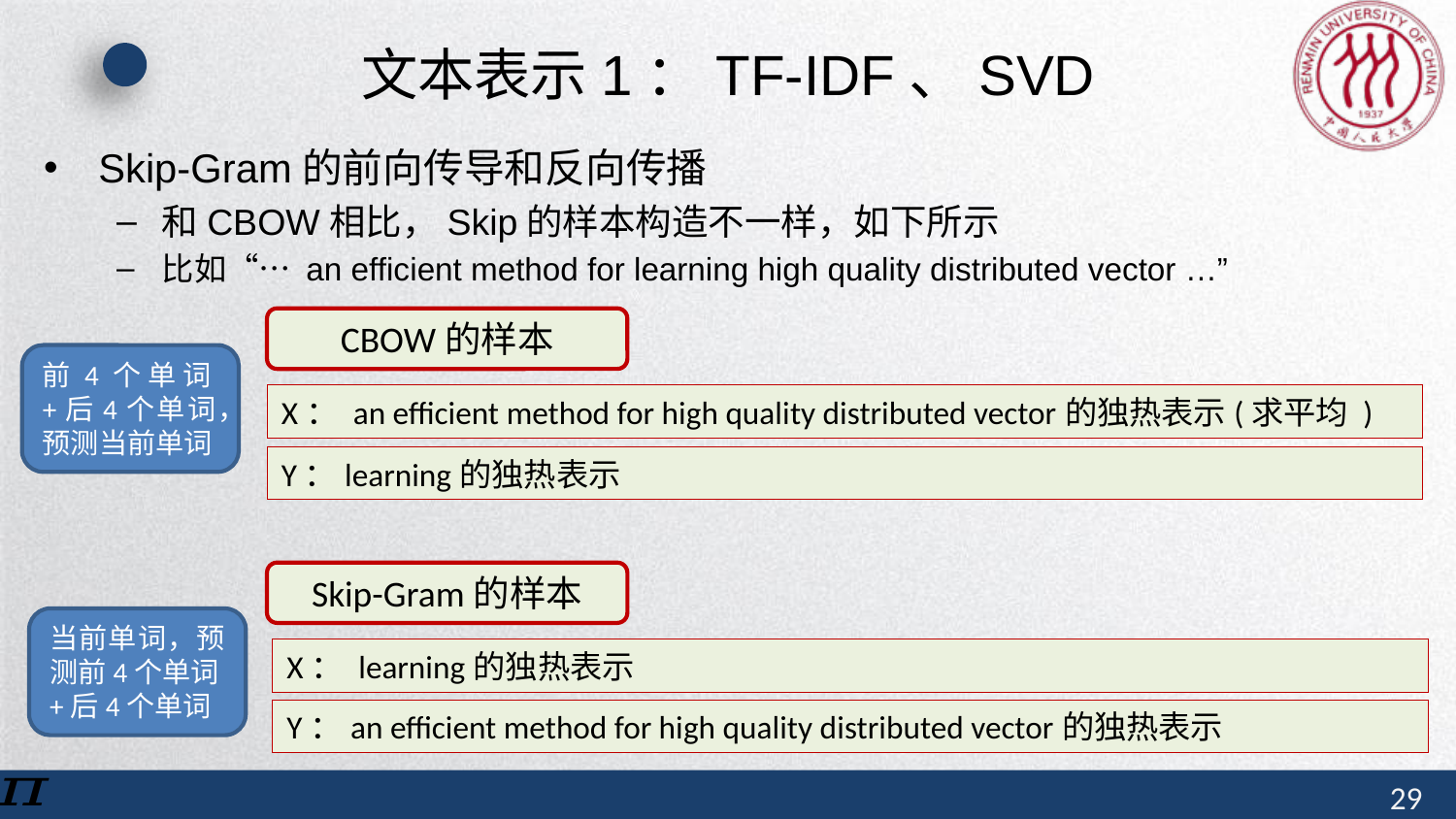

# 文本表示1：TF-IDF、SVD
Skip-Gram的前向传导和反向传播
和CBOW相比，Skip的样本构造不一样，如下所示
比如“… an efficient method for learning high quality distributed vector …”

CBOW的样本
前4个单词+后4个单词，预测当前单词
X： an efficient method for high quality distributed vector的独热表示(求平均 )
Y：learning的独热表示
Skip-Gram的样本
当前单词，预测前4个单词+后4个单词
X： learning的独热表示
Y：an efficient method for high quality distributed vector的独热表示